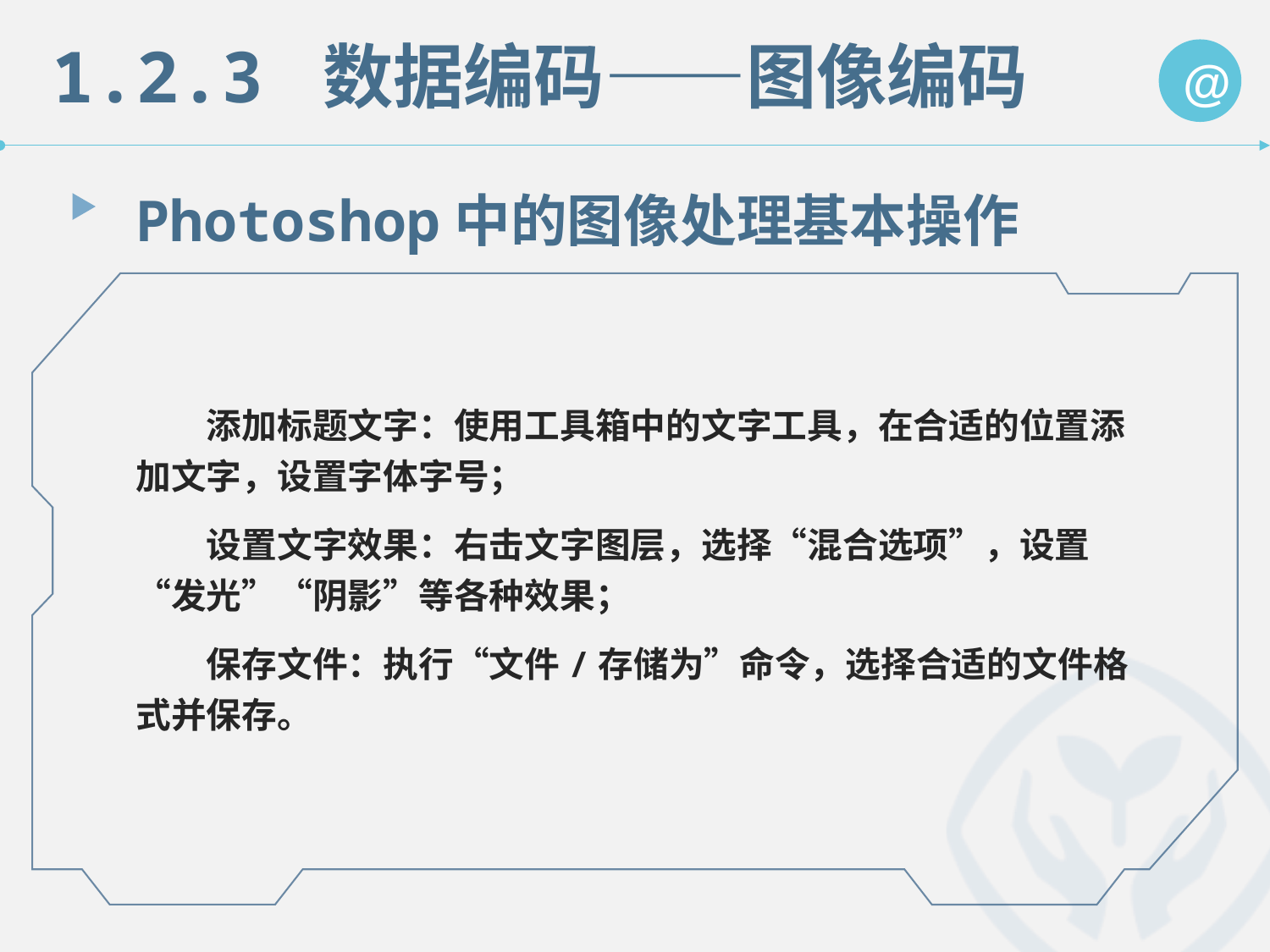

1.2.3 数据编码——图像编码
@
Photoshop中的图像处理基本操作

　　添加标题文字：使用工具箱中的文字工具，在合适的位置添加文字，设置字体字号；
　　设置文字效果：右击文字图层，选择“混合选项”，设置“发光”“阴影”等各种效果；
　　保存文件：执行“文件/存储为”命令，选择合适的文件格式并保存。